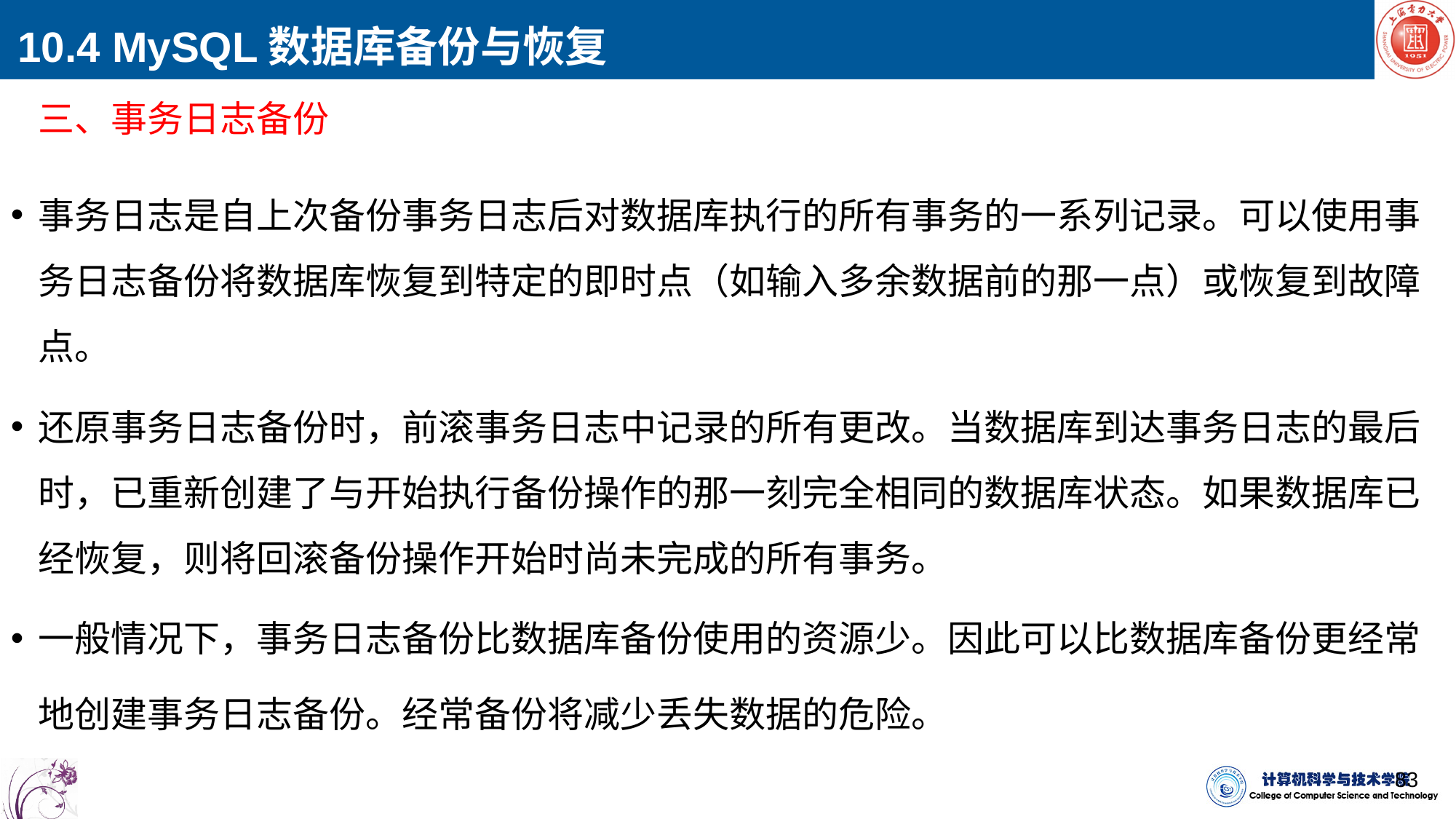

10.4 MySQL数据库备份与恢复
三、事务日志备份
事务日志是自上次备份事务日志后对数据库执行的所有事务的一系列记录。可以使用事务日志备份将数据库恢复到特定的即时点（如输入多余数据前的那一点）或恢复到故障点。
还原事务日志备份时，前滚事务日志中记录的所有更改。当数据库到达事务日志的最后时，已重新创建了与开始执行备份操作的那一刻完全相同的数据库状态。如果数据库已经恢复，则将回滚备份操作开始时尚未完成的所有事务。
一般情况下，事务日志备份比数据库备份使用的资源少。因此可以比数据库备份更经常地创建事务日志备份。经常备份将减少丢失数据的危险。
83